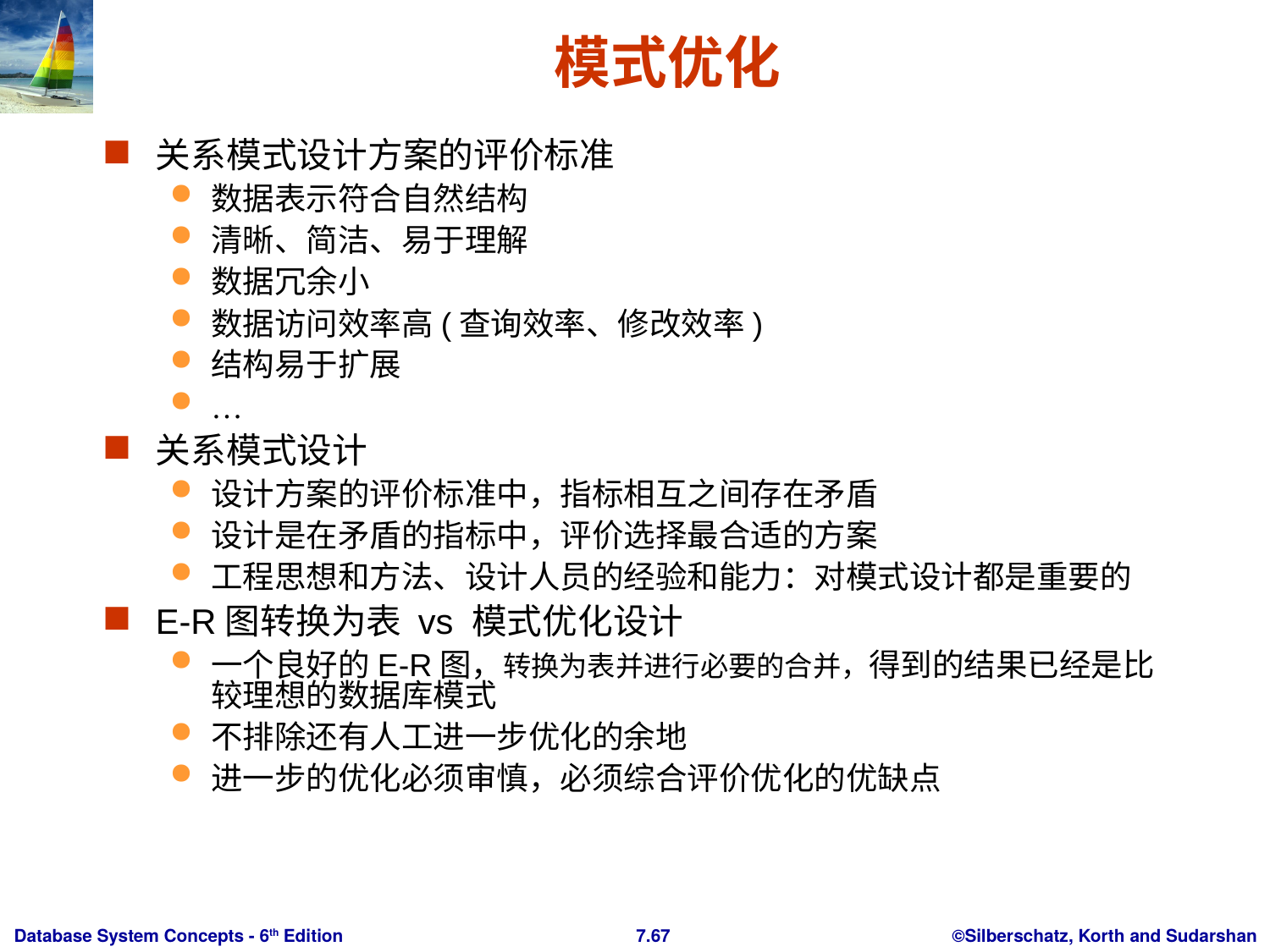

# 模式优化
关系模式设计方案的评价标准
数据表示符合自然结构
清晰、简洁、易于理解
数据冗余小
数据访问效率高(查询效率、修改效率)
结构易于扩展
…
关系模式设计
设计方案的评价标准中，指标相互之间存在矛盾
设计是在矛盾的指标中，评价选择最合适的方案
工程思想和方法、设计人员的经验和能力：对模式设计都是重要的
E-R图转换为表 vs 模式优化设计
一个良好的E-R图，转换为表并进行必要的合并，得到的结果已经是比较理想的数据库模式
不排除还有人工进一步优化的余地
进一步的优化必须审慎，必须综合评价优化的优缺点